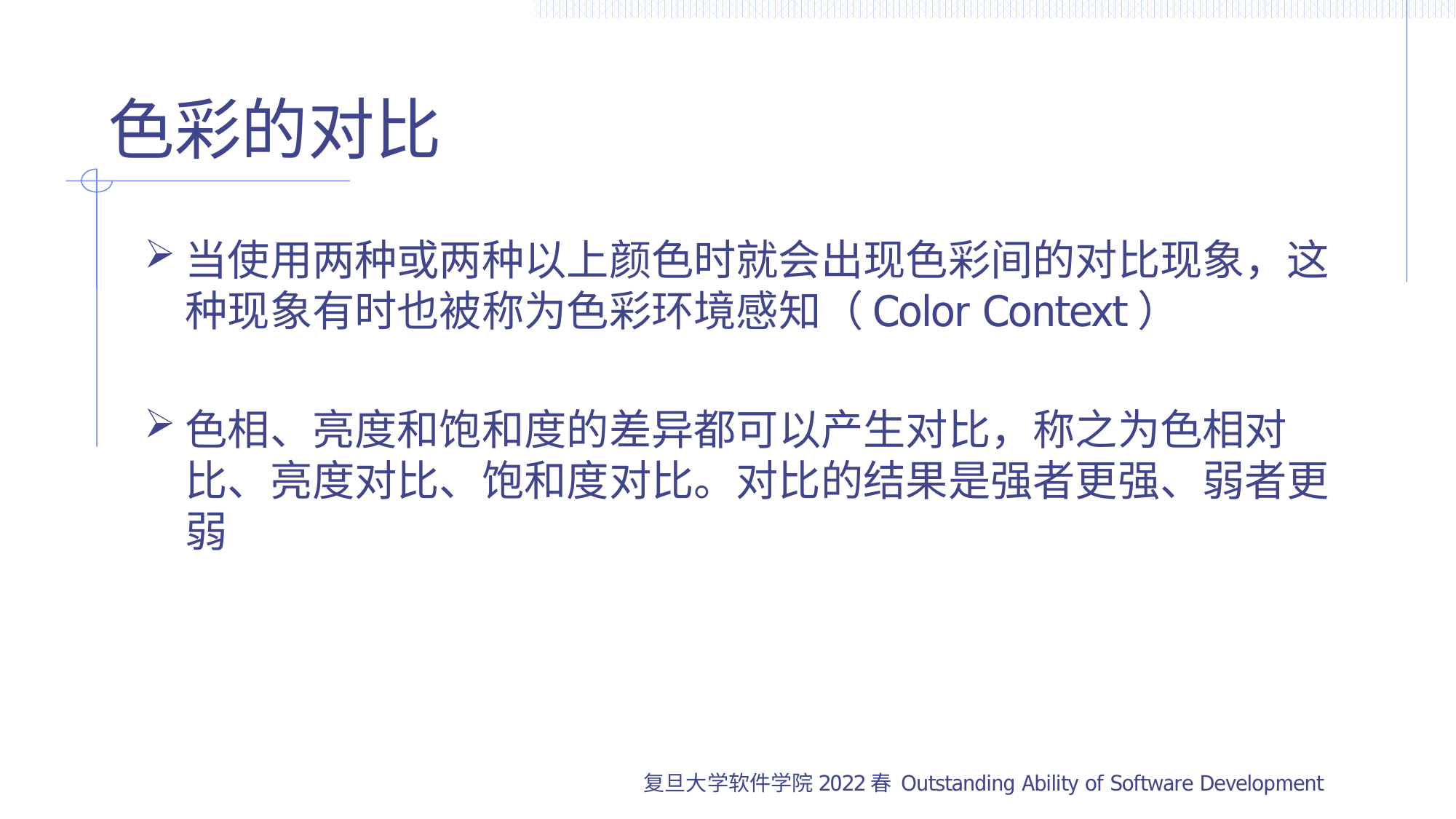

# 色彩的对比
当使用两种或两种以上颜色时就会出现色彩间的对比现象，这种现象有时也被称为色彩环境感知（Color Context）

色相、亮度和饱和度的差异都可以产生对比，称之为色相对比、亮度对比、饱和度对比。对比的结果是强者更强、弱者更弱